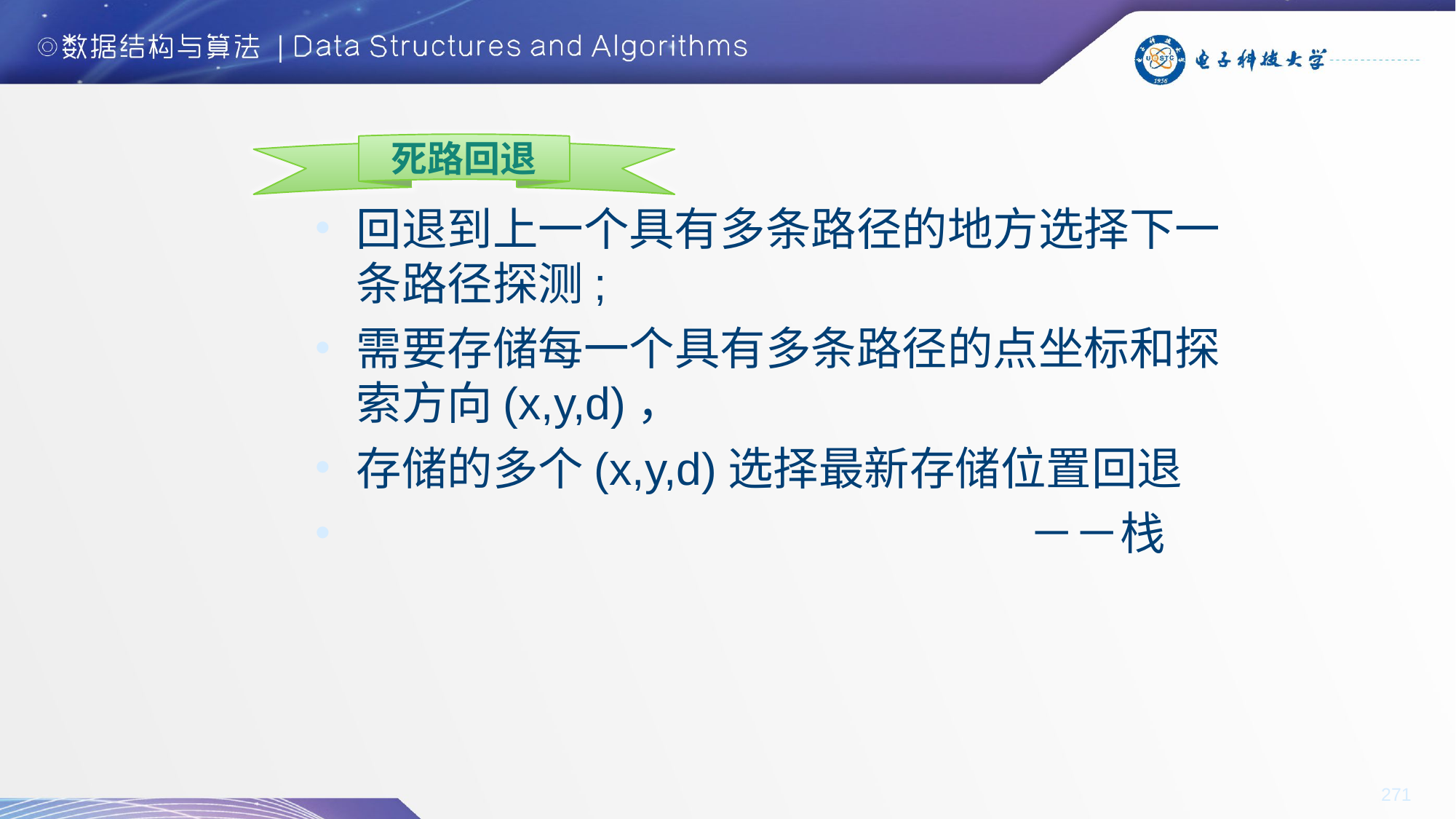

死路回退
回退到上一个具有多条路径的地方选择下一条路径探测;
需要存储每一个具有多条路径的点坐标和探索方向(x,y,d)，
存储的多个(x,y,d)选择最新存储位置回退
                                                                 －－栈

271